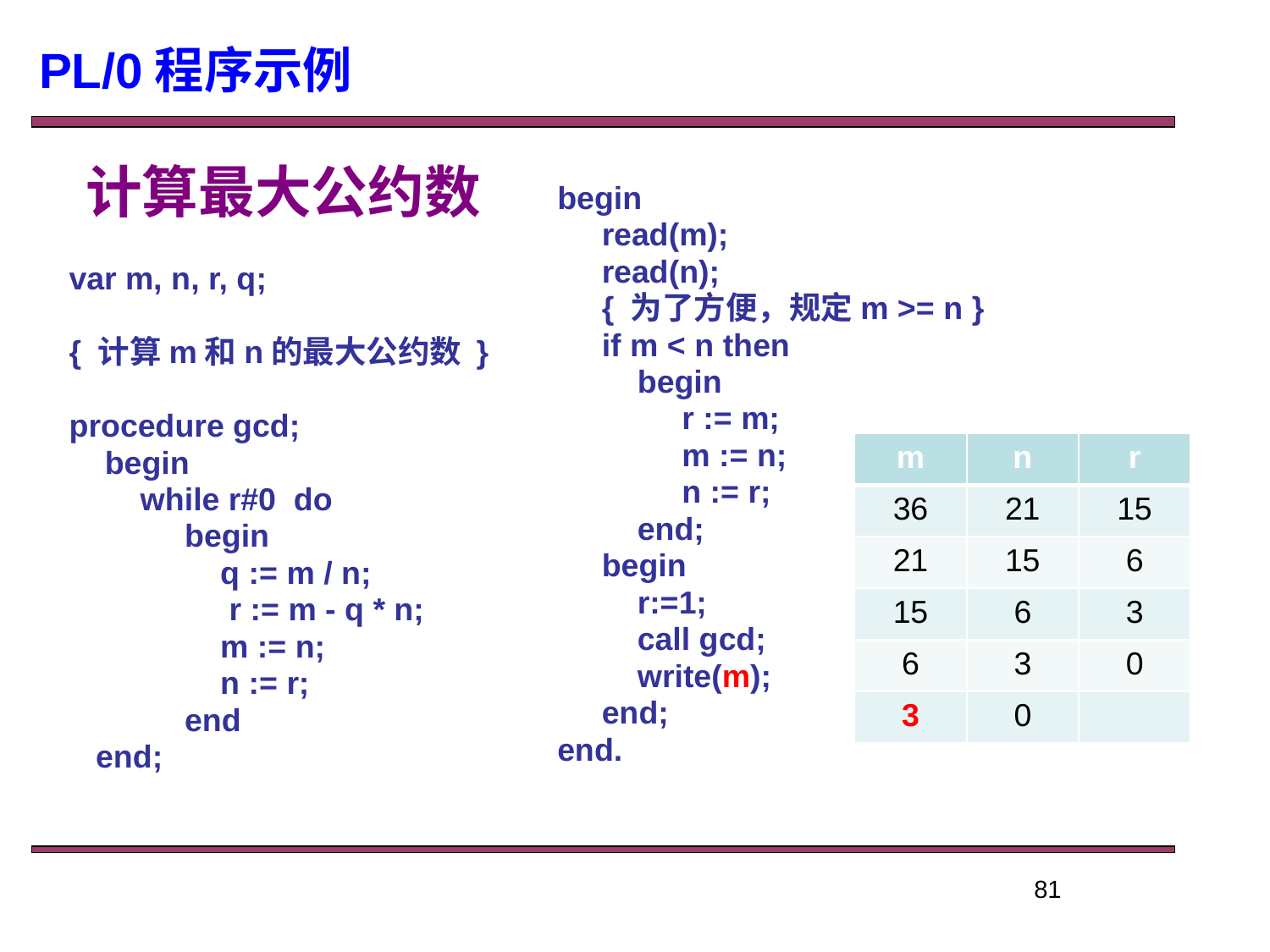

PL/0程序示例
 计算最大公约数

begin
     read(m);
     read(n);
     { 为了方便，规定m >= n }
     if m < n then
         begin
              r := m;
              m := n;
              n := r;
         end;
     begin
         r:=1;
         call gcd;
         write(m);
     end;
end.
var m, n, r, q;

{ 计算m和n的最大公约数 }

procedure gcd;
    begin
        while r#0  do
             begin
                 q := m / n;
                  r := m - q * n;
                 m := n;
                 n := r;
             end
   end;

| m | n | r |
| --- | --- | --- |
| 36 | 21 | 15 |
| 21 | 15 | 6 |
| 15 | 6 | 3 |
| 6 | 3 | 0 |
| 3 | 0 |  |
81